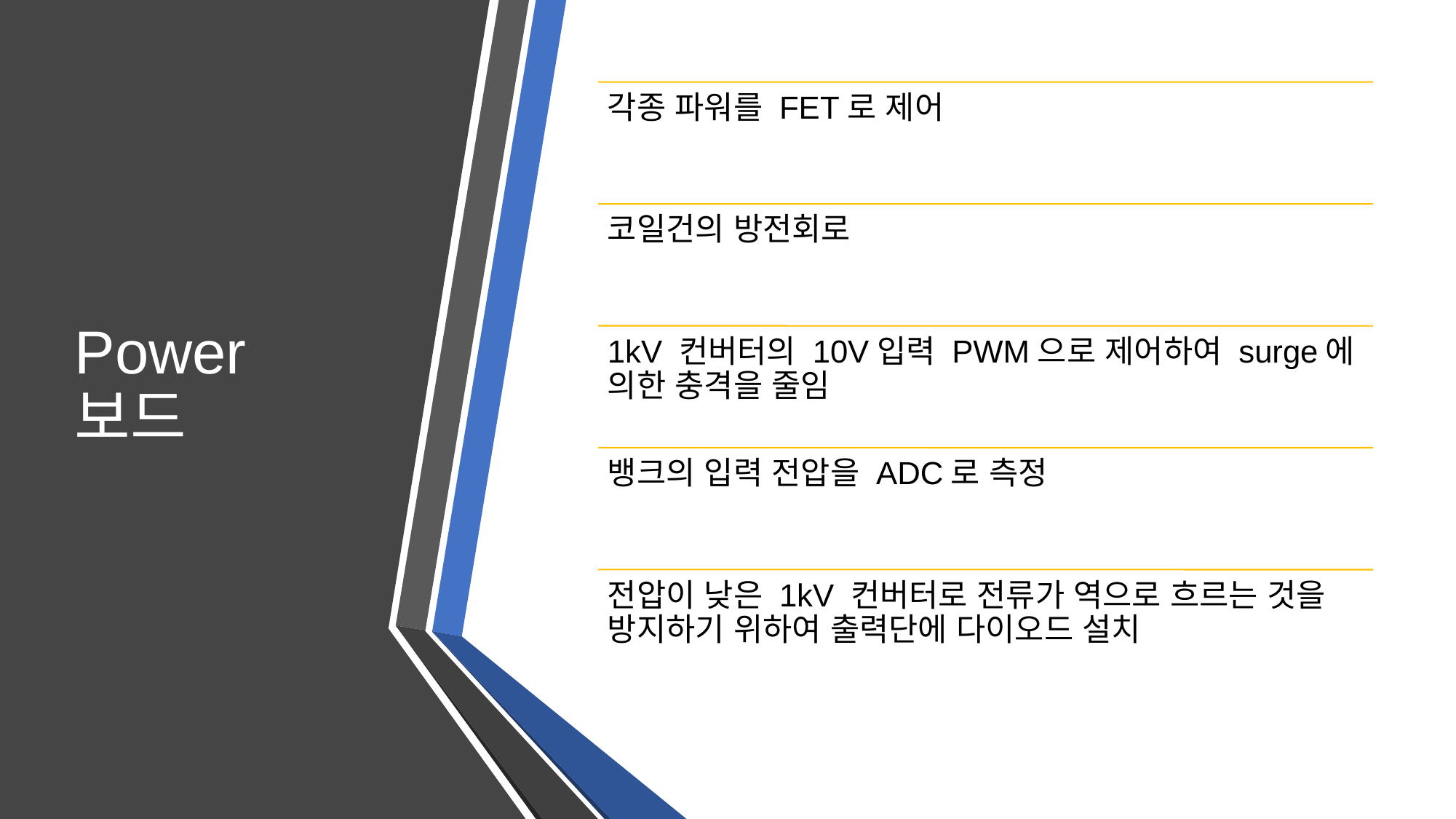

# Power 보드
각종 파워를 FET로 제어
코일건의 방전회로
1kV 컨버터의 10V입력 PWM으로 제어하여 surge에 의한 충격을 줄임
뱅크의 입력 전압을 ADC로 측정
전압이 낮은 1kV 컨버터로 전류가 역으로 흐르는 것을 방지하기 위하여 출력단에 다이오드 설치